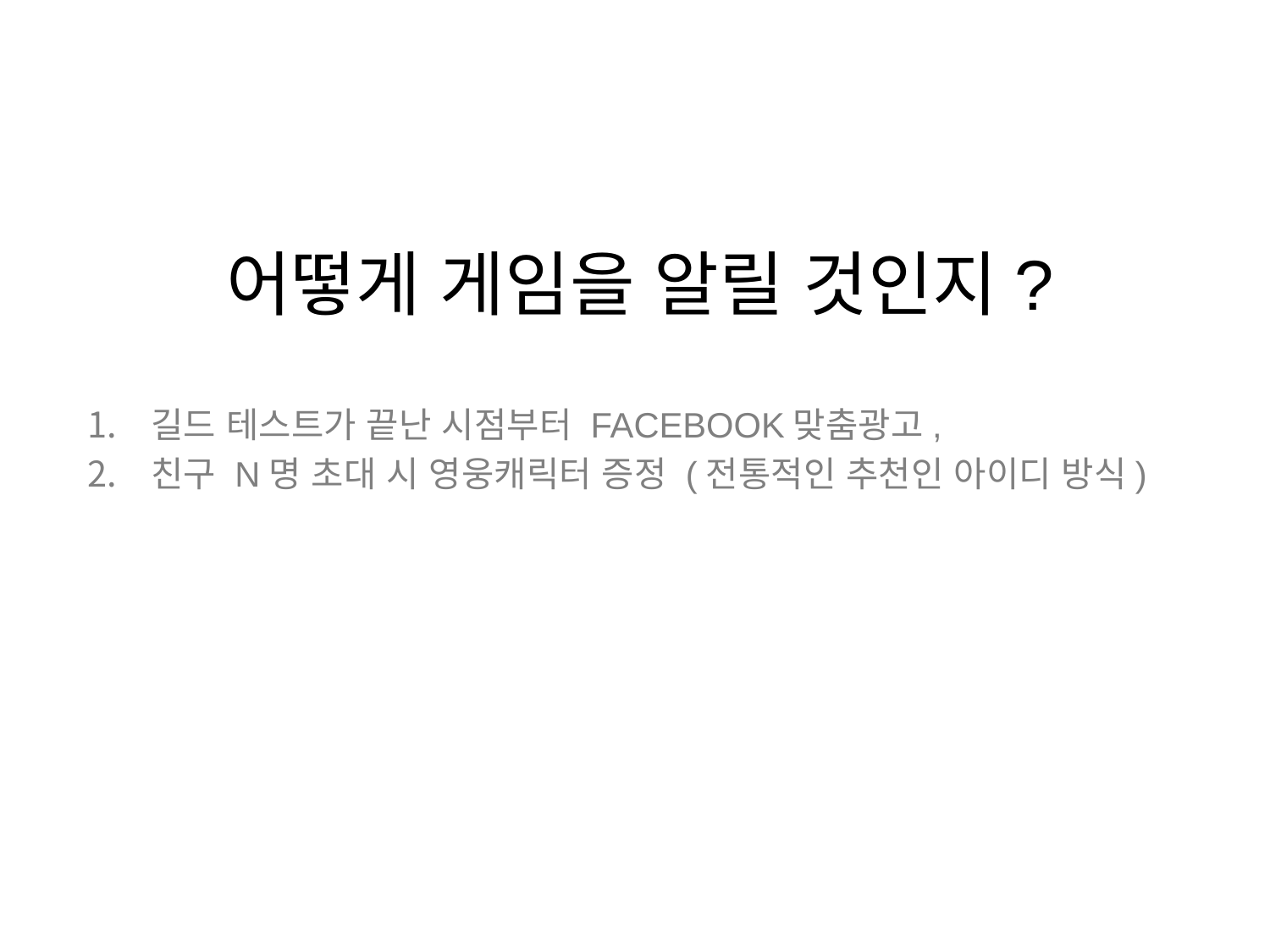

# 어떻게 게임을 알릴 것인지?
길드 테스트가 끝난 시점부터 FACEBOOK맞춤광고,
친구 N명 초대 시 영웅캐릭터 증정 (전통적인 추천인 아이디 방식)